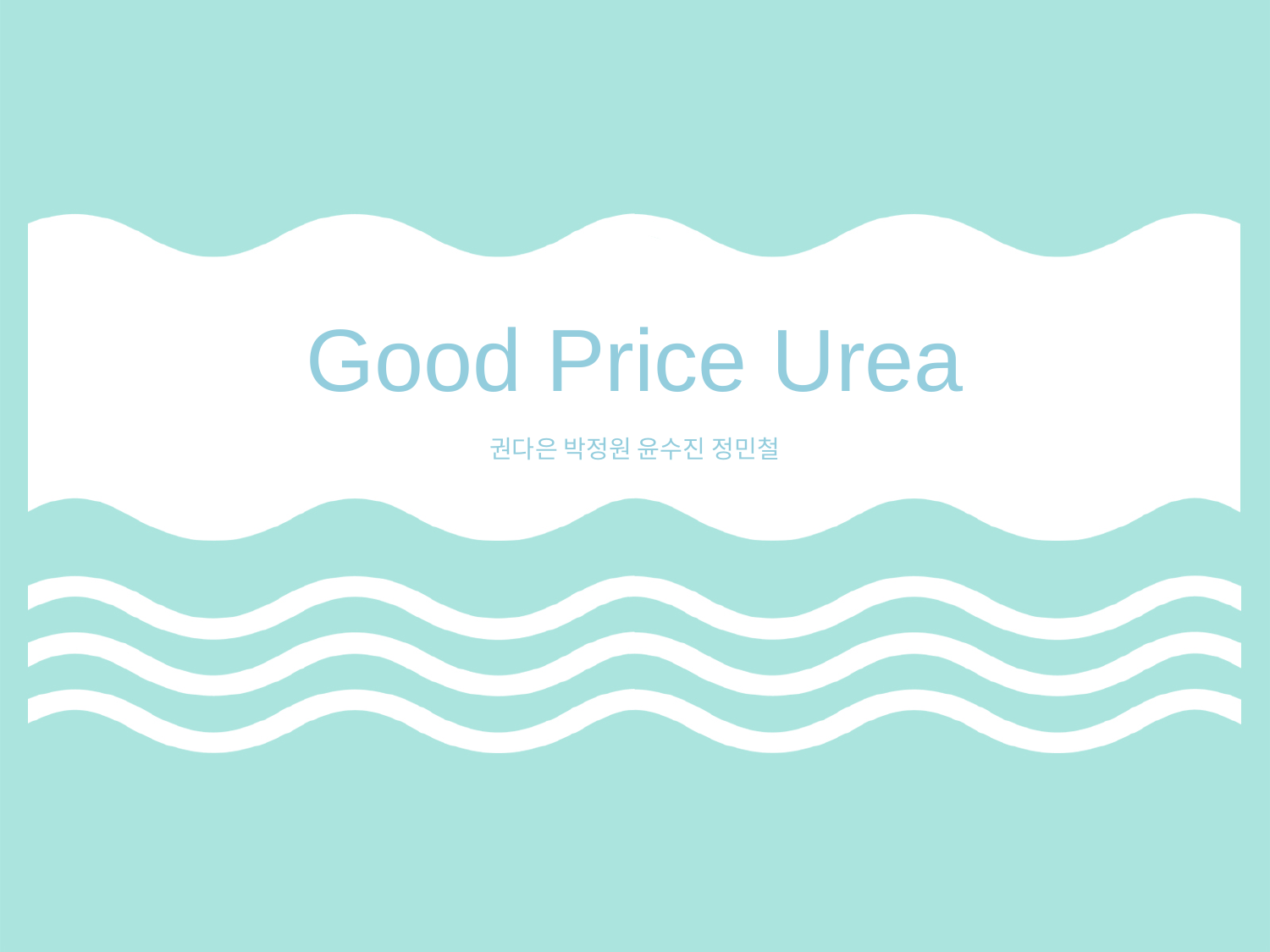

# Good Price Urea
권다은 박정원 윤수진 정민철